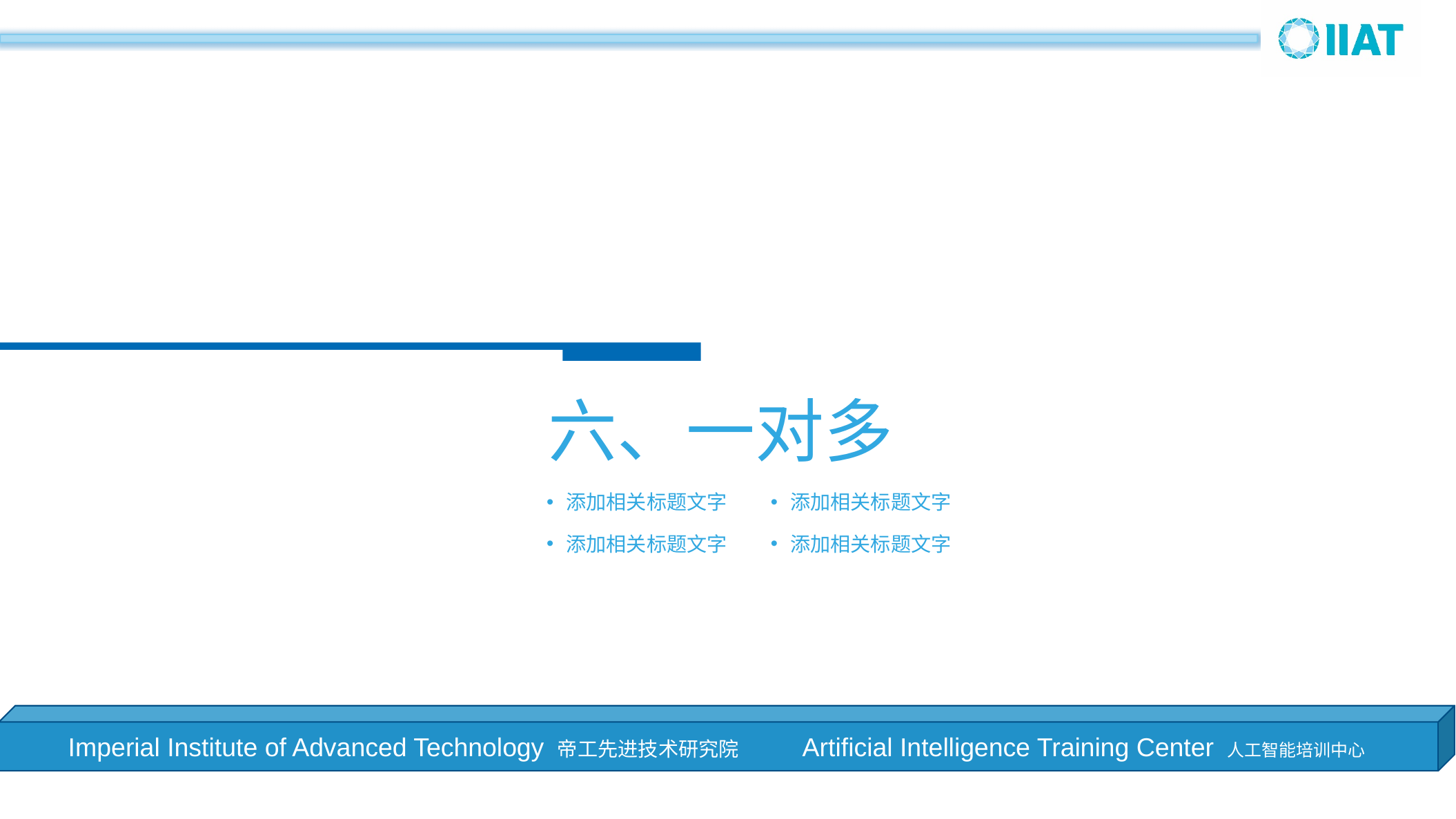

六、一对多
添加相关标题文字
添加相关标题文字
添加相关标题文字
添加相关标题文字